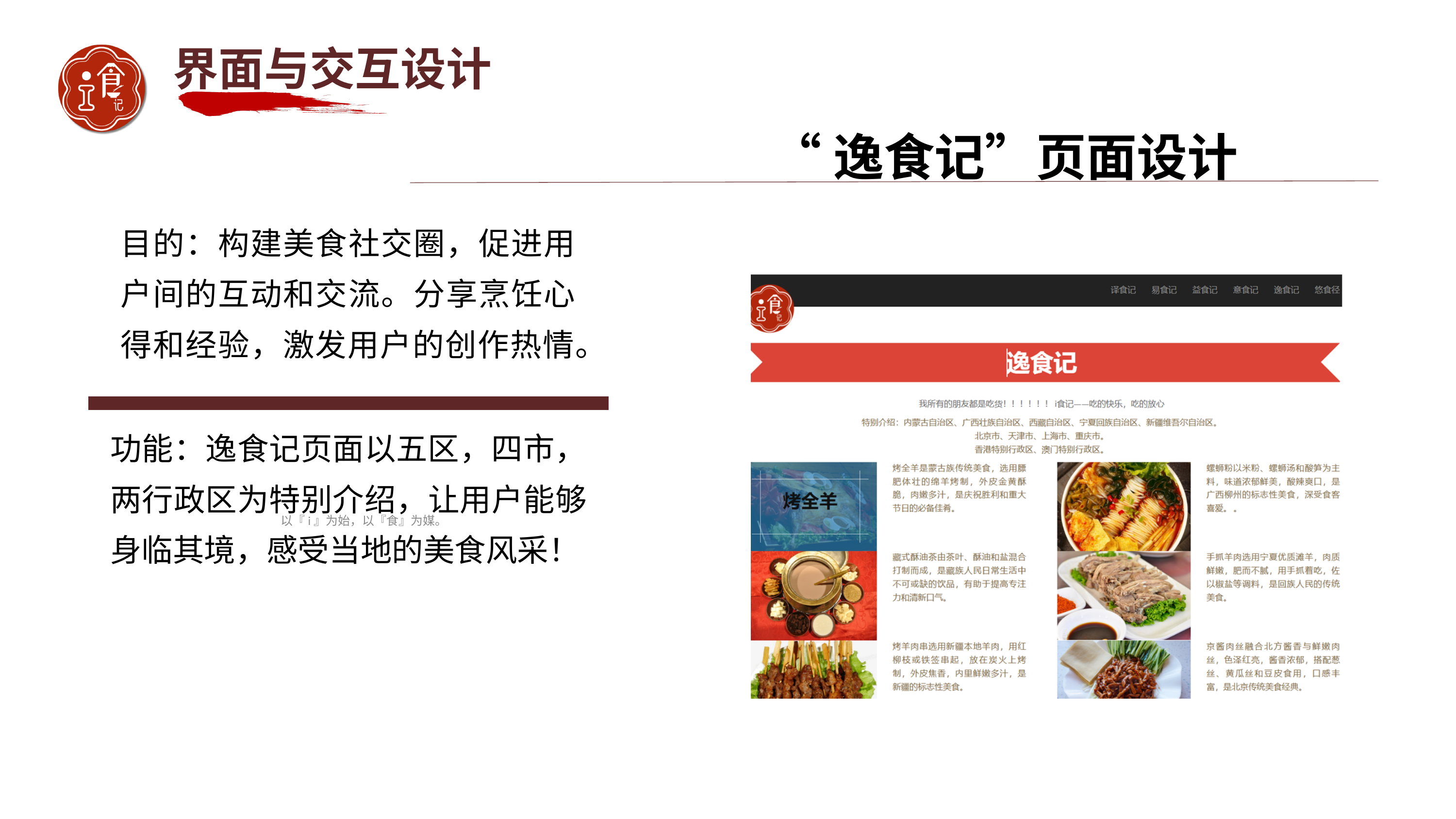

界面与交互设计

“逸食记”页面设计

目的：构建美食社交圈，促进用户间的互动和交流。分享烹饪心得和经验，激发用户的创作热情。

功能：逸食记页面以五区，四市，两行政区为特别介绍，让用户能够身临其境，感受当地的美食风采！
以『i』为始，以『食』为媒。